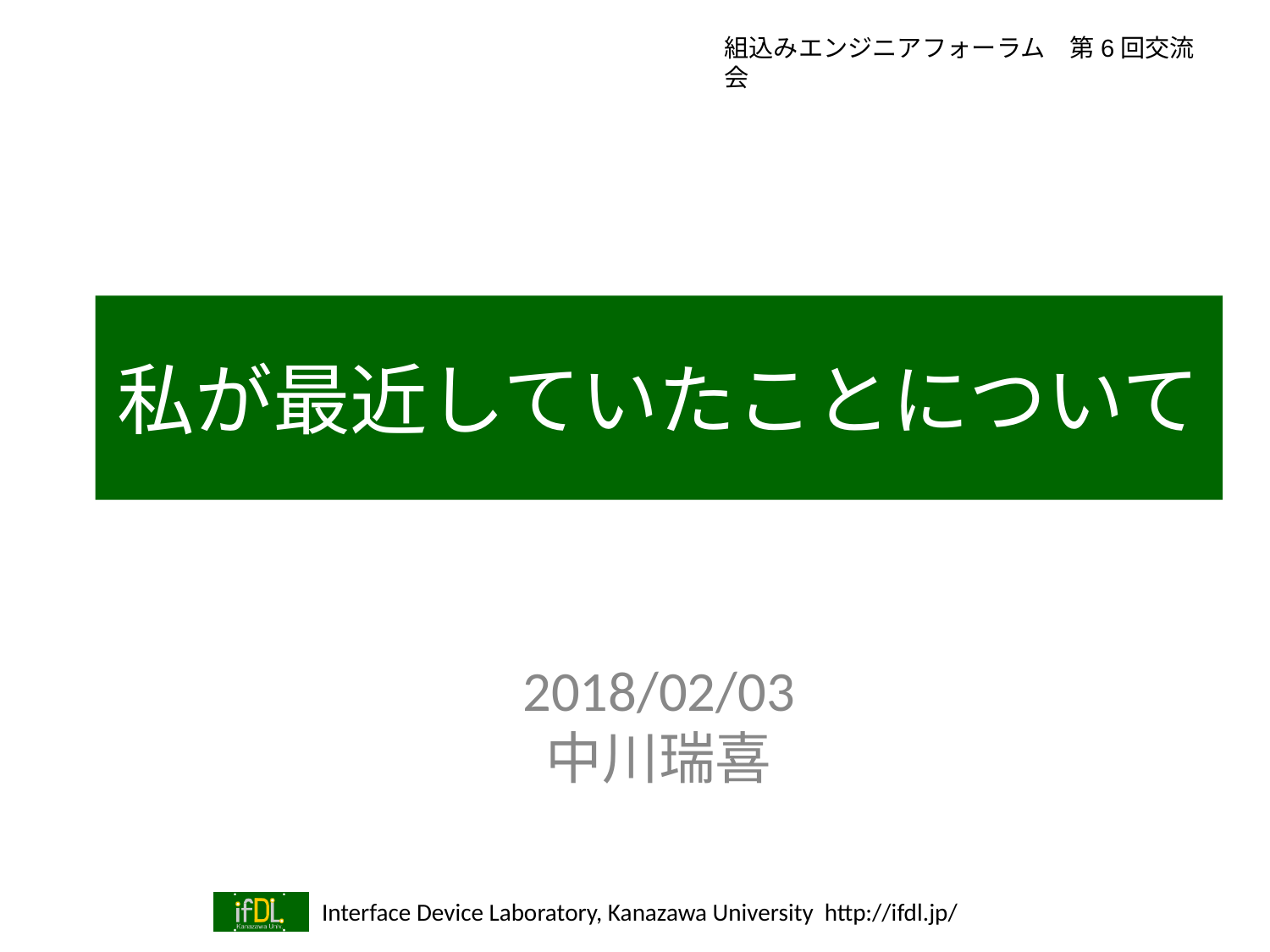

組込みエンジニアフォーラム　第6回交流会
# 私が最近していたことについて
2018/02/03
中川瑞喜